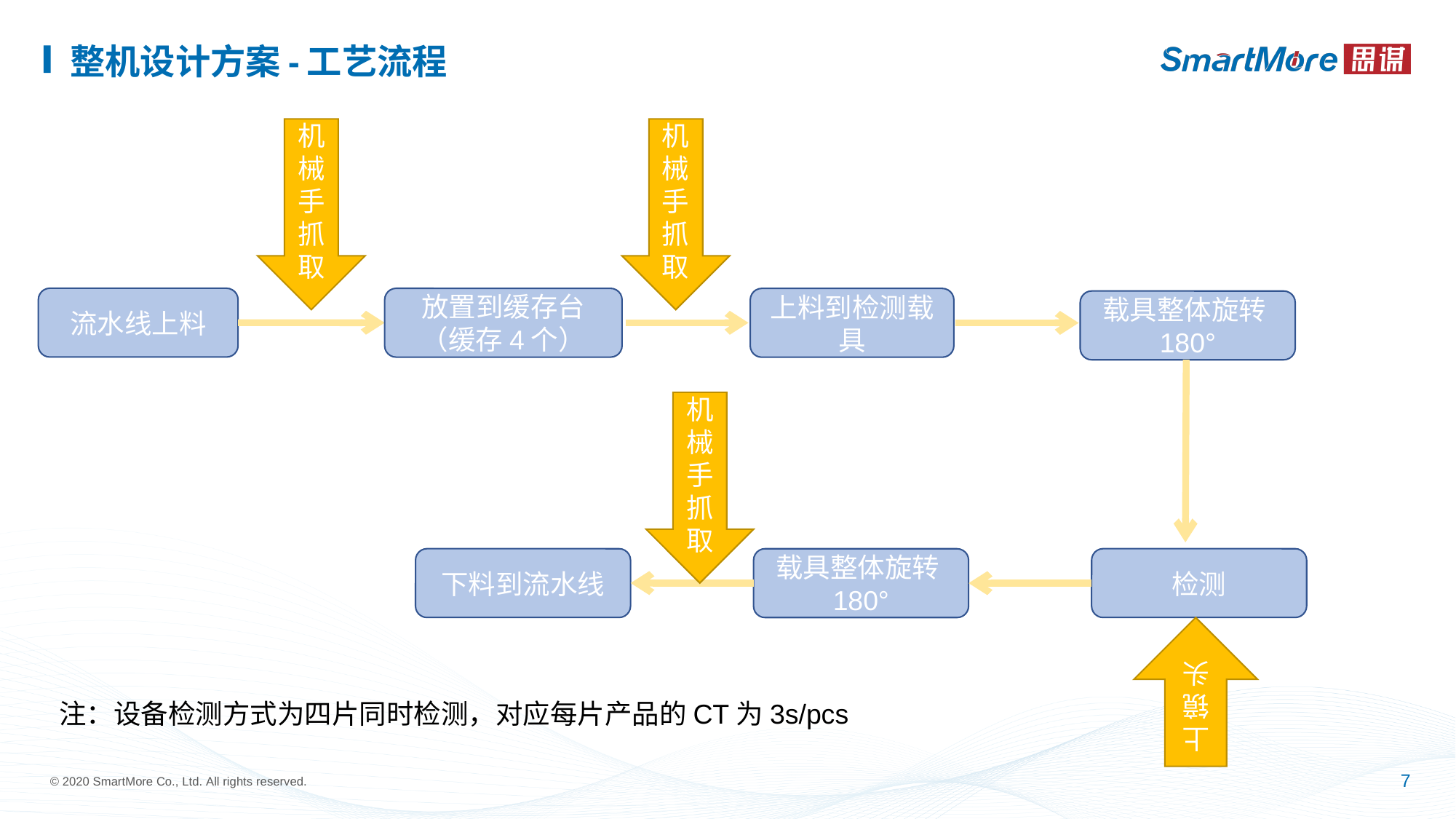

# 整机设计方案-工艺流程
机械手抓取
机械手抓取
流水线上料
放置到缓存台（缓存4个）
上料到检测载具
载具整体旋转180°
下料到流水线
检测
载具整体旋转180°
上镜头
机械手抓取
注：设备检测方式为四片同时检测，对应每片产品的CT为3s/pcs